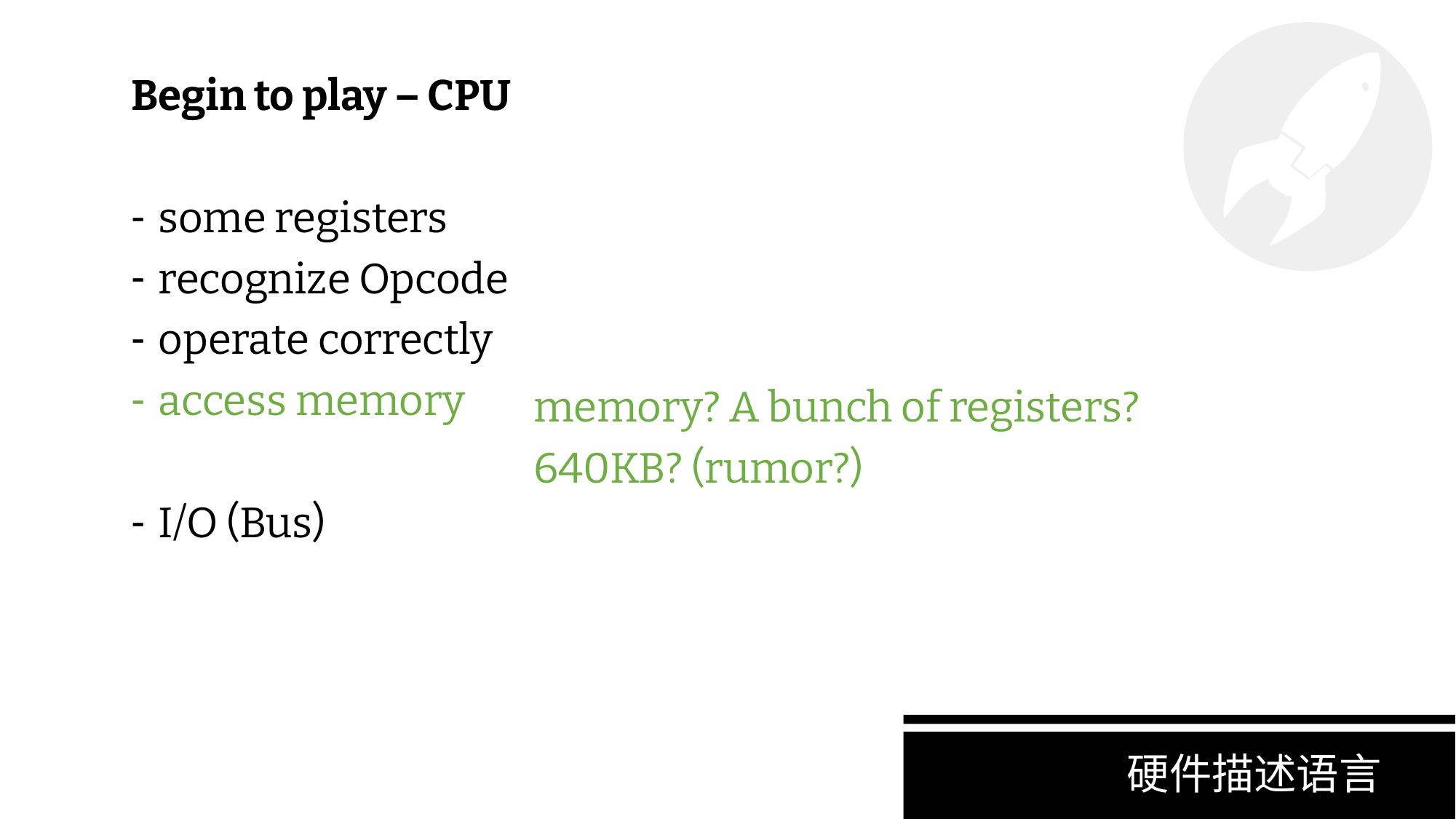

Begin to play – CPU

some registers
recognize Opcode
operate correctly
access memory

I/O (Bus)

memory? A bunch of registers?
640KB? (rumor?)

硬件描述语言